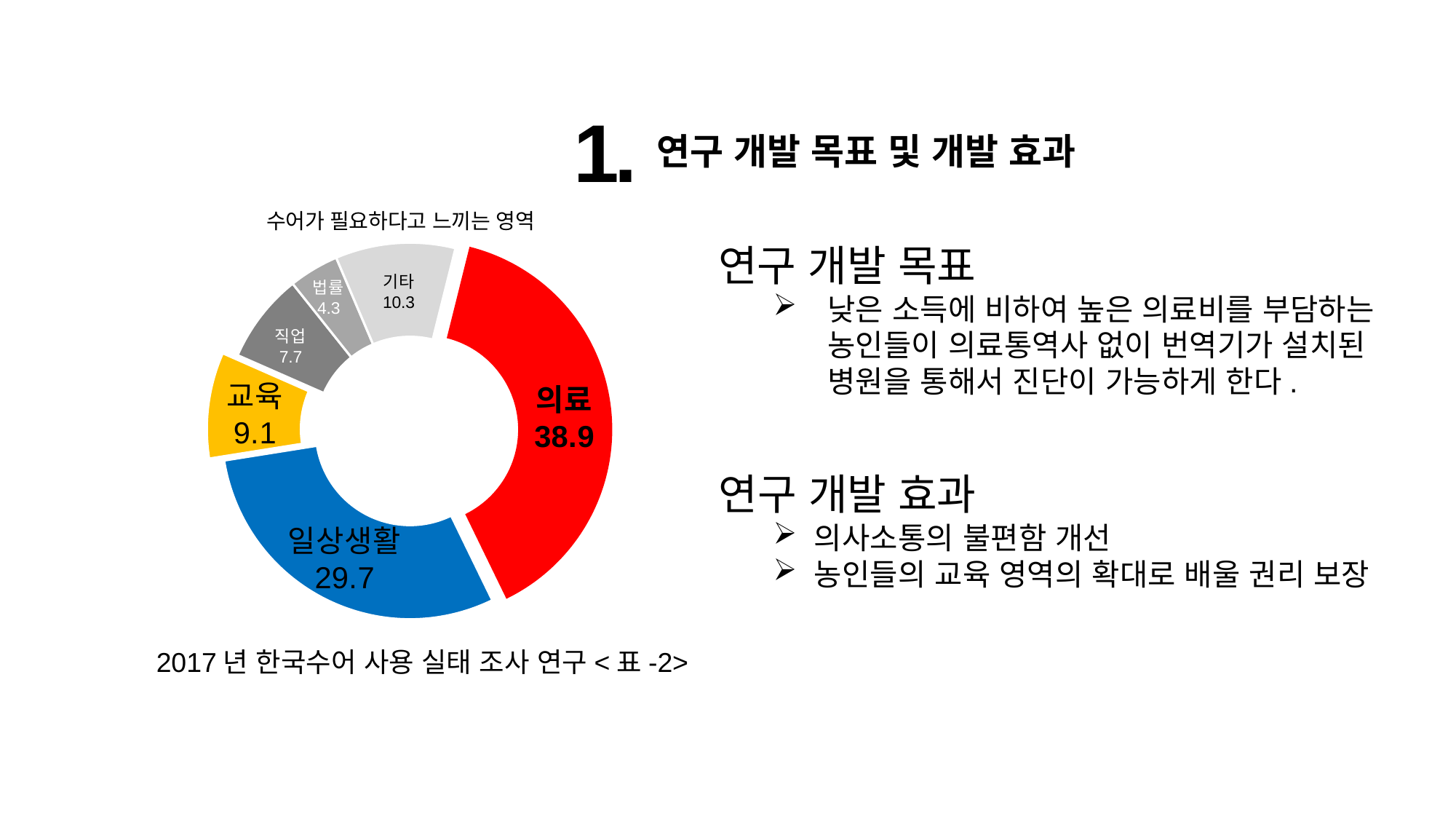

1.

### Chart

| Category | 단위 % |
|---|---|
| 의료 | 38.9 |
| 일상생활 | 29.7 |
| 교육 | 9.1 |
| 직업 | 7.7 |
| 법률 | 4.3 |
| 기타 | 10.3 |
연구 개발 목표 및 개발 효과
연구 개발 목표
낮은 소득에 비하여 높은 의료비를 부담하는 농인들이 의료통역사 없이 번역기가 설치된 병원을 통해서 진단이 가능하게 한다.

연구 개발 효과
의사소통의 불편함 개선
농인들의 교육 영역의 확대로 배울 권리 보장

2017년 한국수어 사용 실태 조사 연구<표-2>